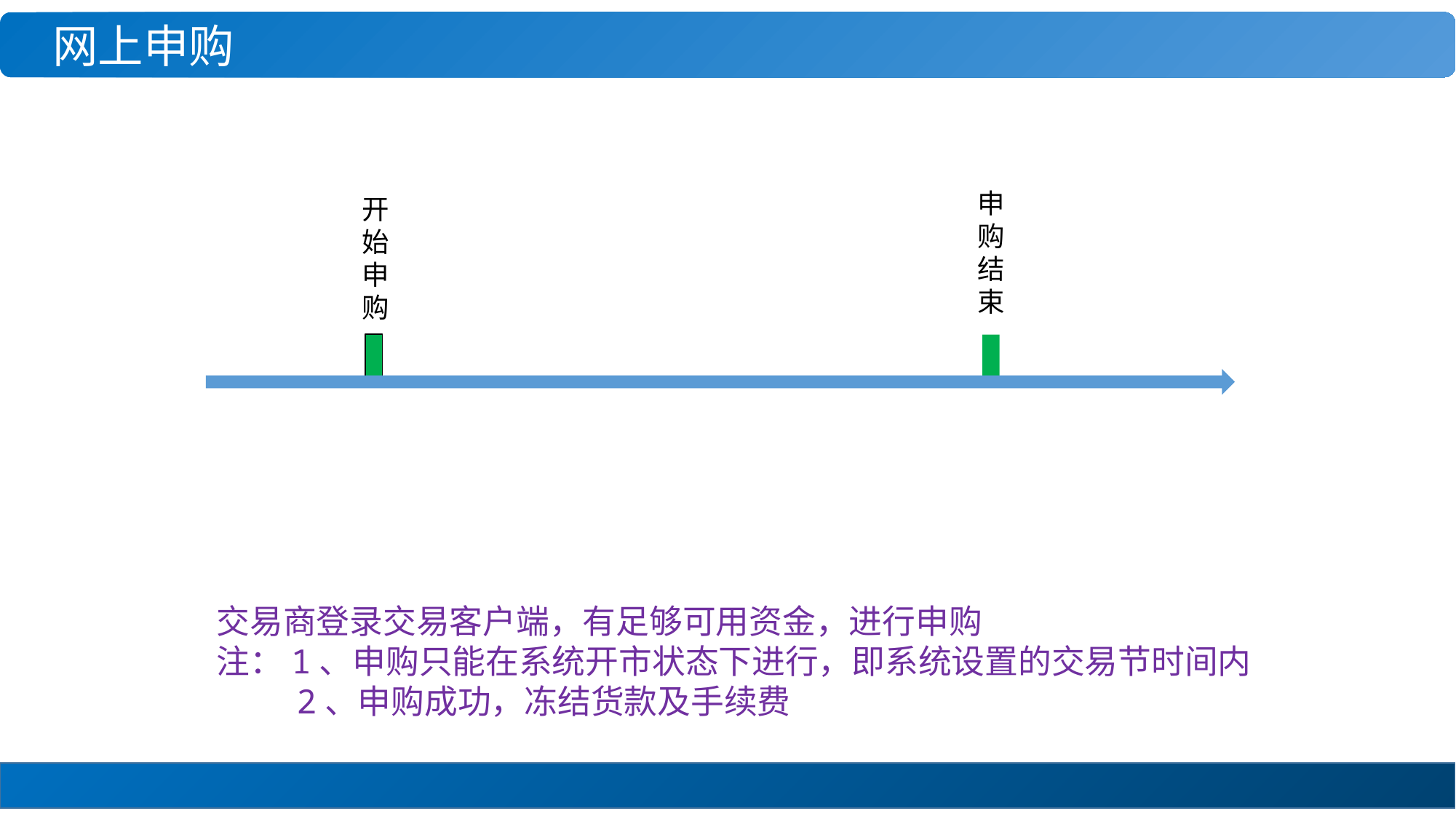

网上申购

申
购
结
束
开
始
申
购

交易商登录交易客户端，有足够可用资金，进行申购
注：1、申购只能在系统开市状态下进行，即系统设置的交易节时间内
    2、申购成功，冻结货款及手续费